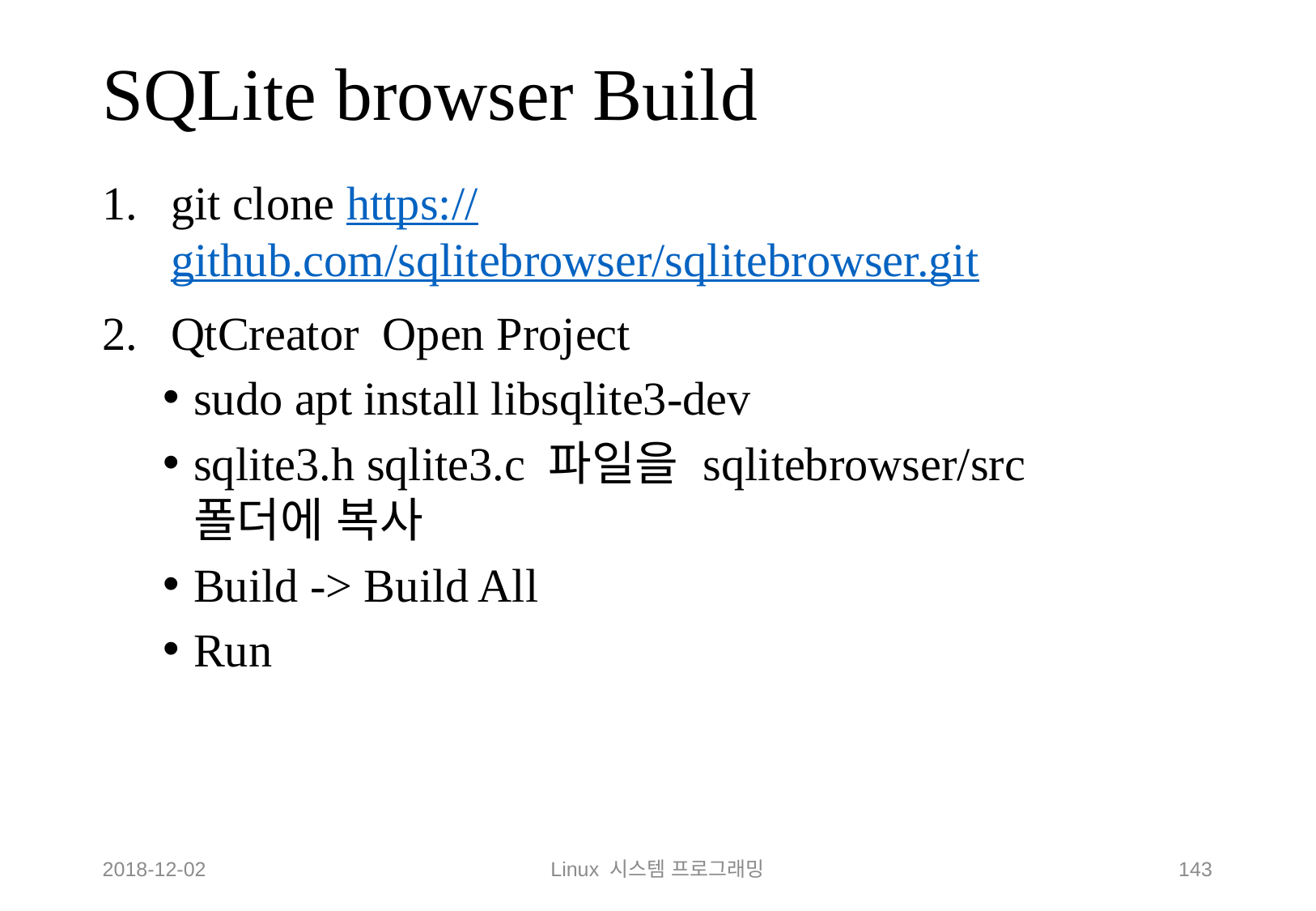

# SQLite browser Build
git clone https://github.com/sqlitebrowser/sqlitebrowser.git
QtCreator  Open Project
sudo apt install libsqlite3-dev
sqlite3.h sqlite3.c 파일을 sqlitebrowser/src 폴더에 복사
Build -> Build All
Run
2018-12-02
Linux 시스템 프로그래밍
143